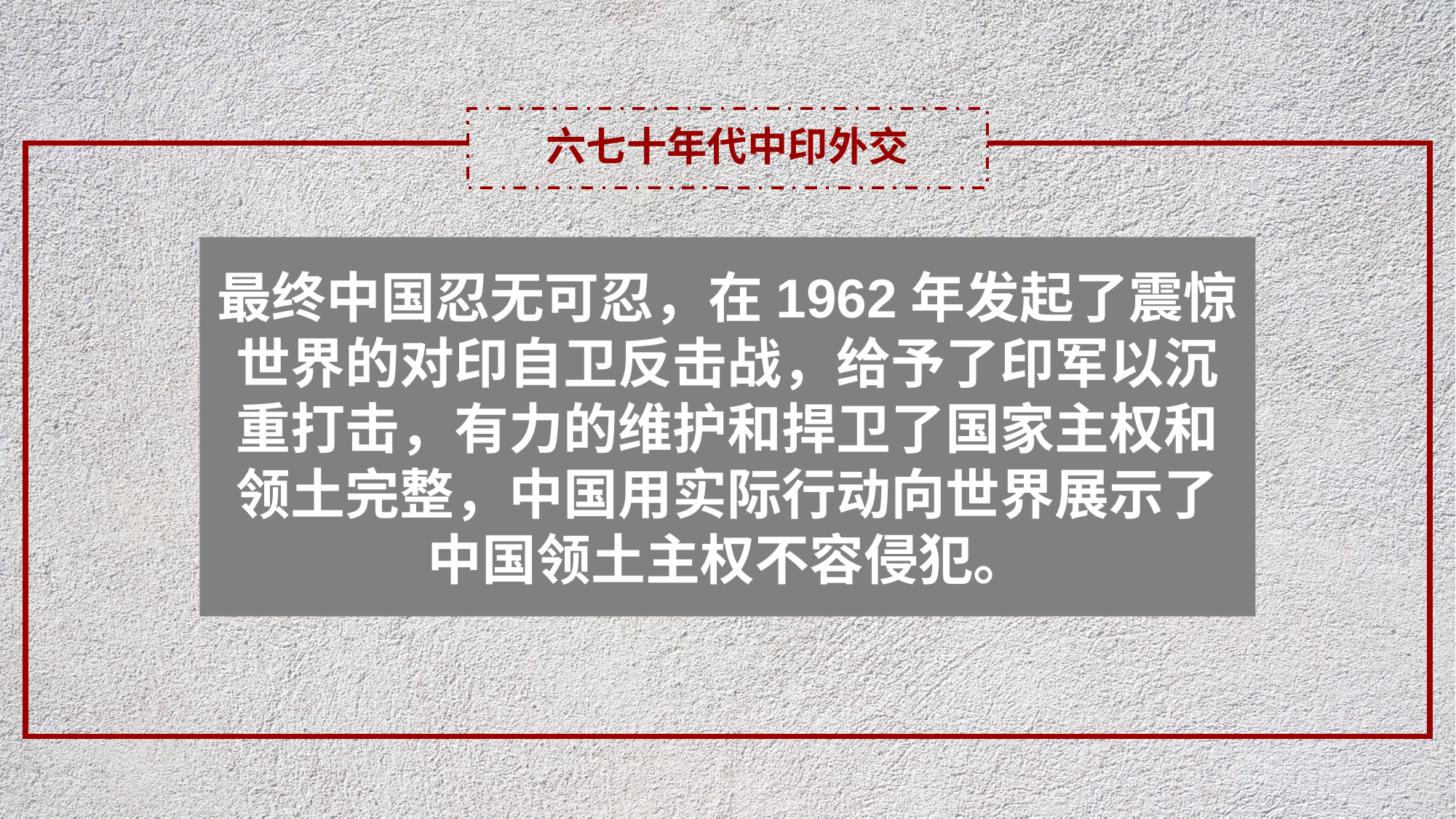

六七十年代中印外交

最终中国忍无可忍，在1962年发起了震惊世界的对印自卫反击战，给予了印军以沉重打击，有力的维护和捍卫了国家主权和领土完整，中国用实际行动向世界展示了中国领土主权不容侵犯。